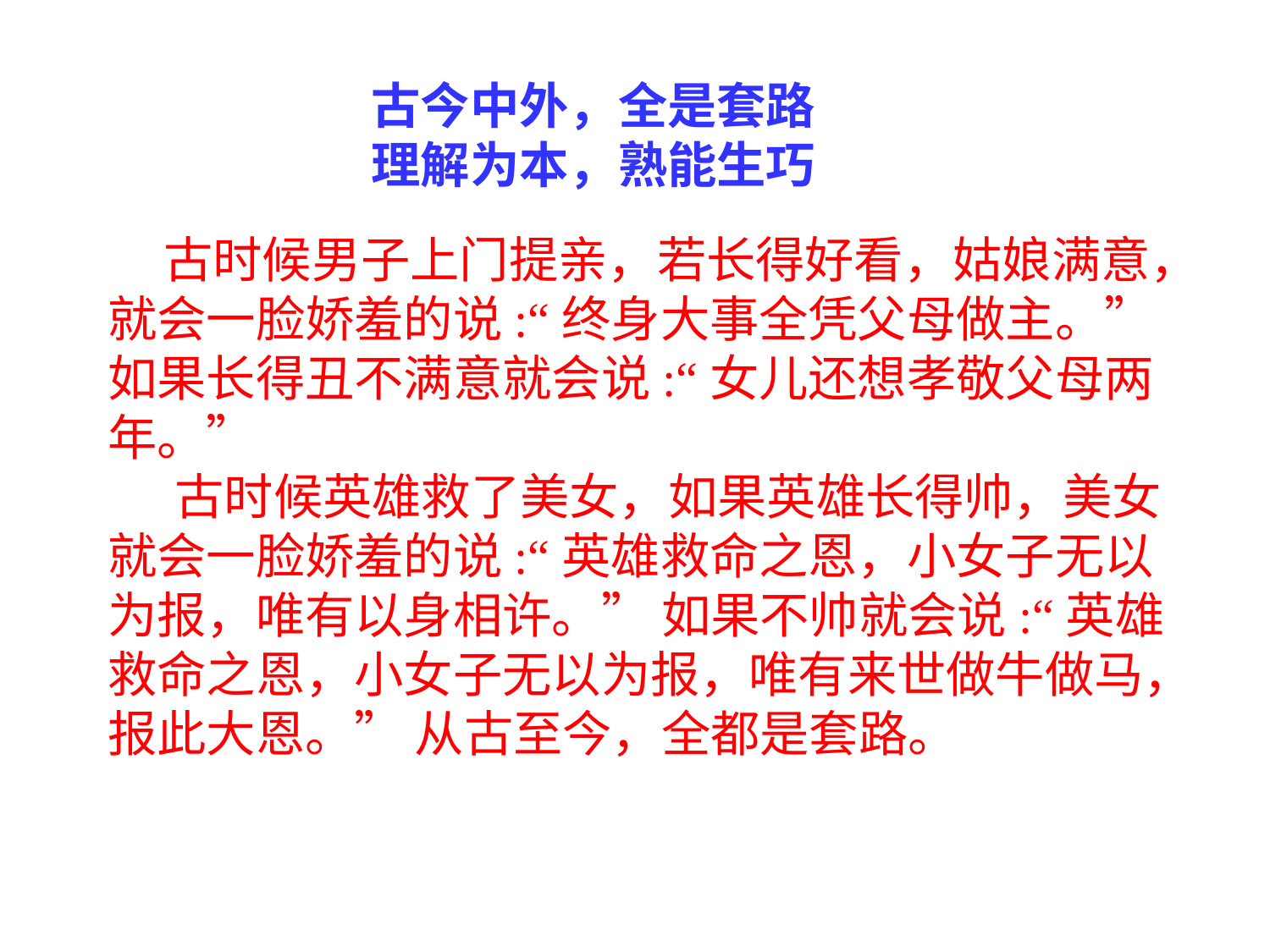

古今中外，全是套路
理解为本，熟能生巧
    古时候男子上门提亲，若长得好看，姑娘满意，就会一脸娇羞的说:“终身大事全凭父母做主。” 如果长得丑不满意就会说:“女儿还想孝敬父母两年。”
     古时候英雄救了美女，如果英雄长得帅，美女就会一脸娇羞的说:“英雄救命之恩，小女子无以为报，唯有以身相许。” 如果不帅就会说:“英雄救命之恩，小女子无以为报，唯有来世做牛做马，报此大恩。” 从古至今，全都是套路。